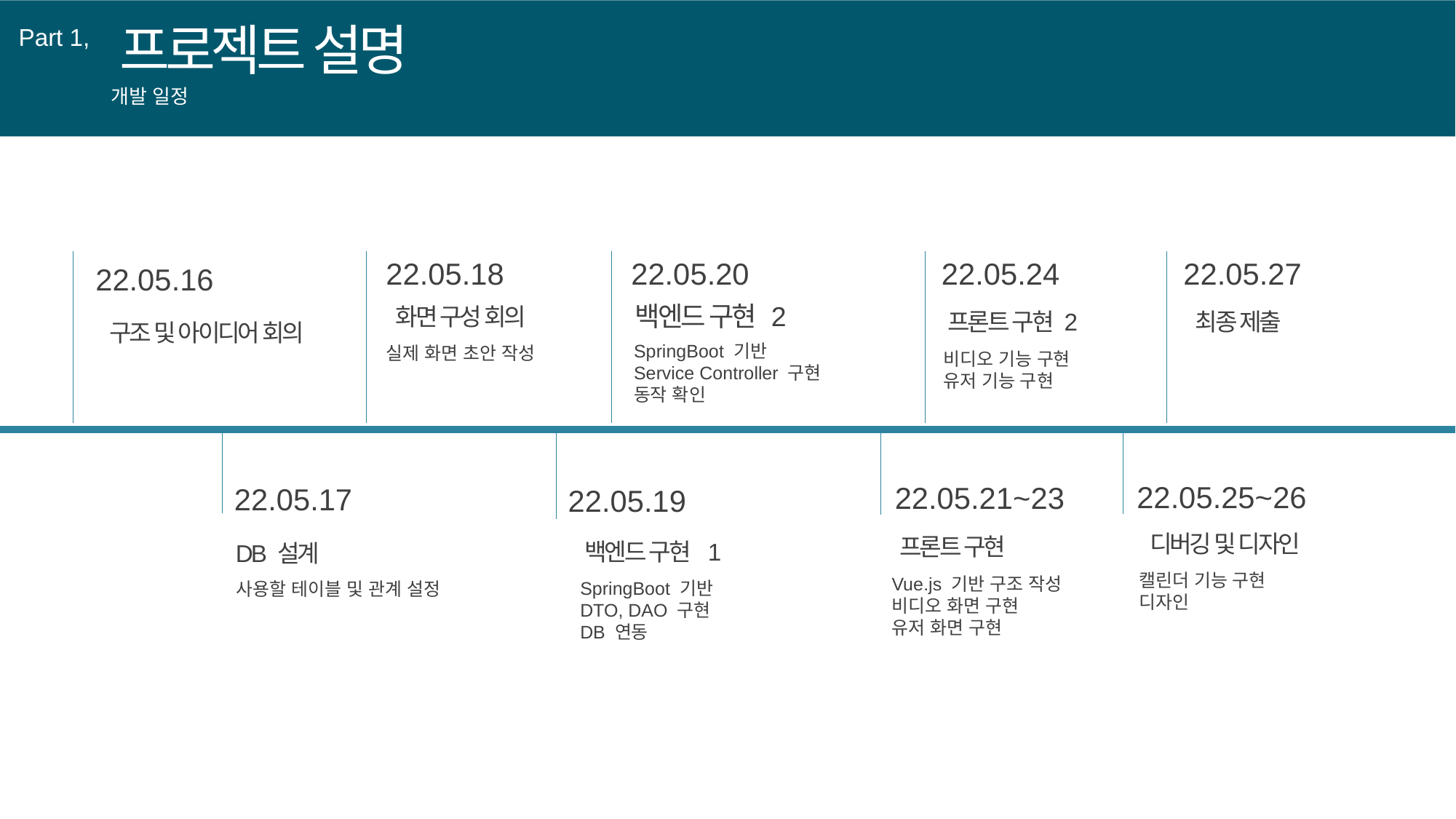

프로젝트 설명
Part 1,
개발 일정
22.05.18
22.05.20
22.05.24
22.05.27
22.05.16
백엔드 구현 2
화면 구성 회의
프론트 구현 2
최종 제출
구조 및 아이디어 회의
SpringBoot 기반
Service Controller 구현
동작 확인
실제 화면 초안 작성
비디오 기능 구현
유저 기능 구현
22.05.25~26
22.05.21~23
22.05.17
22.05.19
디버깅 및 디자인
프론트 구현
백엔드 구현  1
DB 설계
캘린더 기능 구현
디자인
Vue.js 기반 구조 작성
비디오 화면 구현
유저 화면 구현
SpringBoot 기반
DTO, DAO 구현
DB 연동
사용할 테이블 및 관계 설정